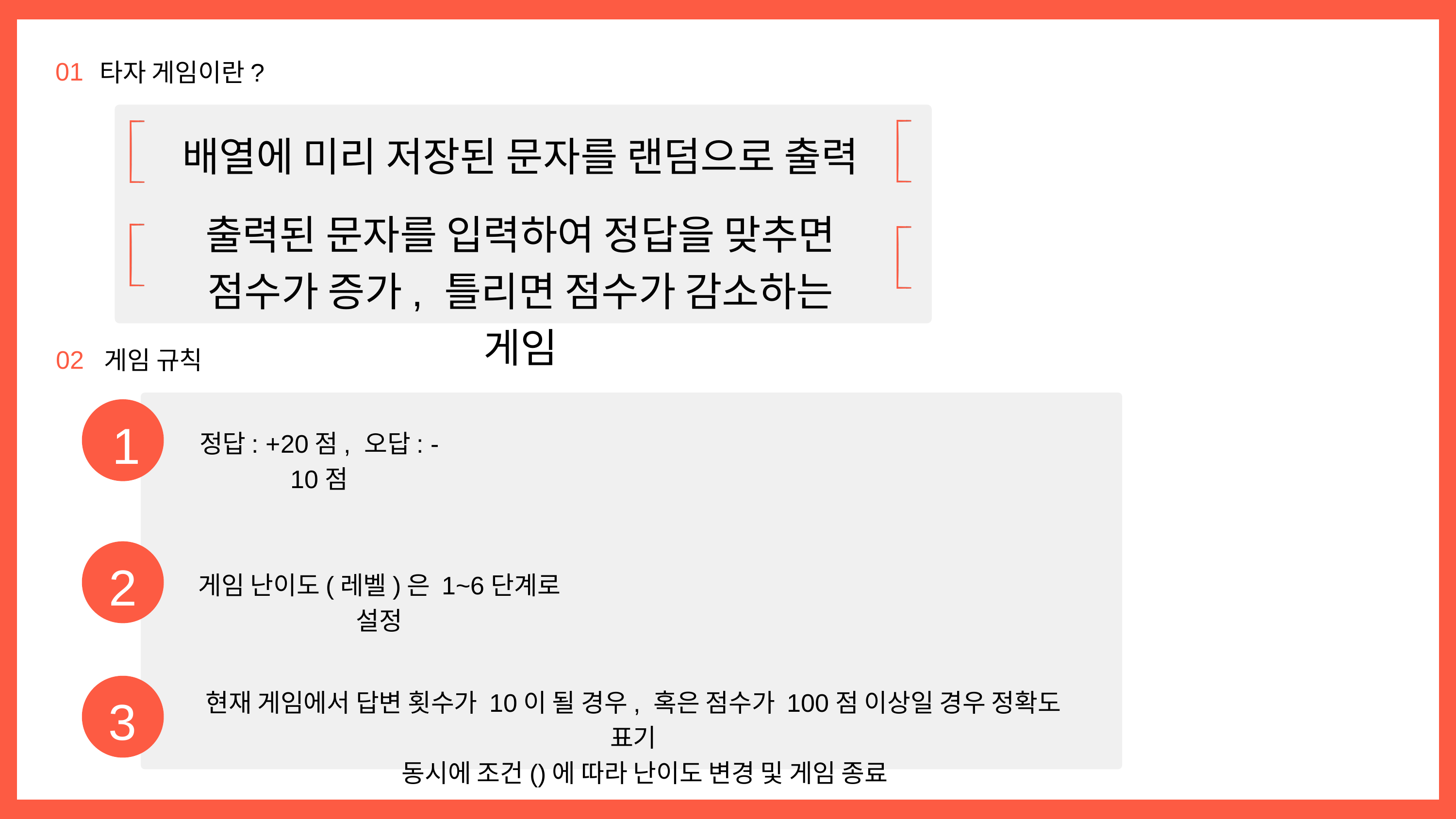

01
타자 게임이란?

배열에 미리 저장된 문자를 랜덤으로 출력
출력된 문자를 입력하여 정답을 맞추면
점수가 증가, 틀리면 점수가 감소하는 게임

02
게임 규칙

1
정답: +20점, 오답: -10점

2
게임 난이도(레벨)은 1~6단계로 설정

3
현재 게임에서 답변 횟수가 10이 될 경우, 혹은 점수가 100점 이상일 경우 정확도 표기
   동시에 조건()에 따라 난이도 변경 및 게임 종료